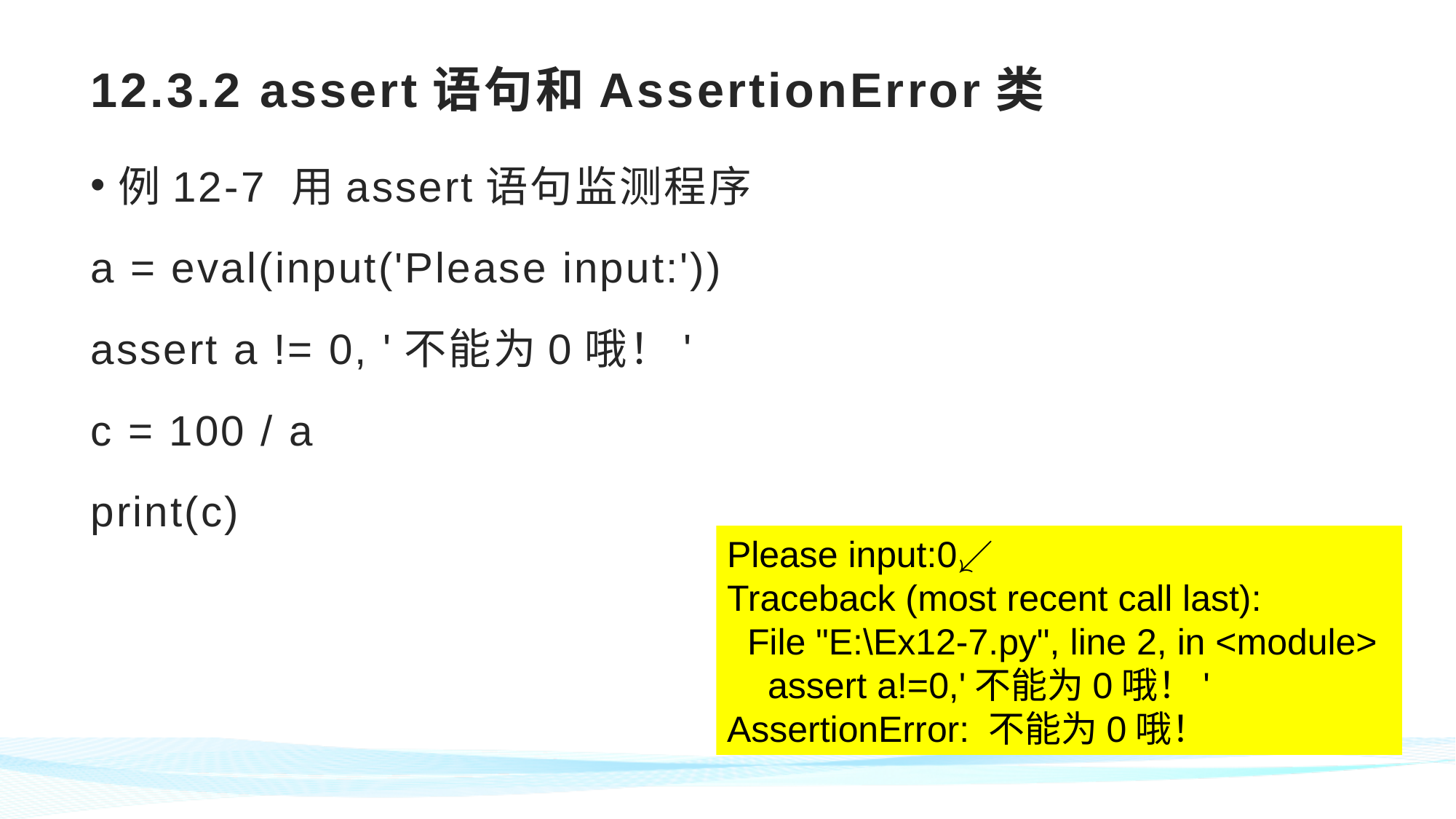

# 12.3.2 assert语句和AssertionError类
例12-7 用assert语句监测程序
a = eval(input('Please input:'))
assert a != 0, '不能为0哦！'
c = 100 / a
print(c)
Please input:0↙
Traceback (most recent call last):
  File "E:\Ex12-7.py", line 2, in <module>
    assert a!=0,'不能为0哦！'
AssertionError: 不能为0哦！